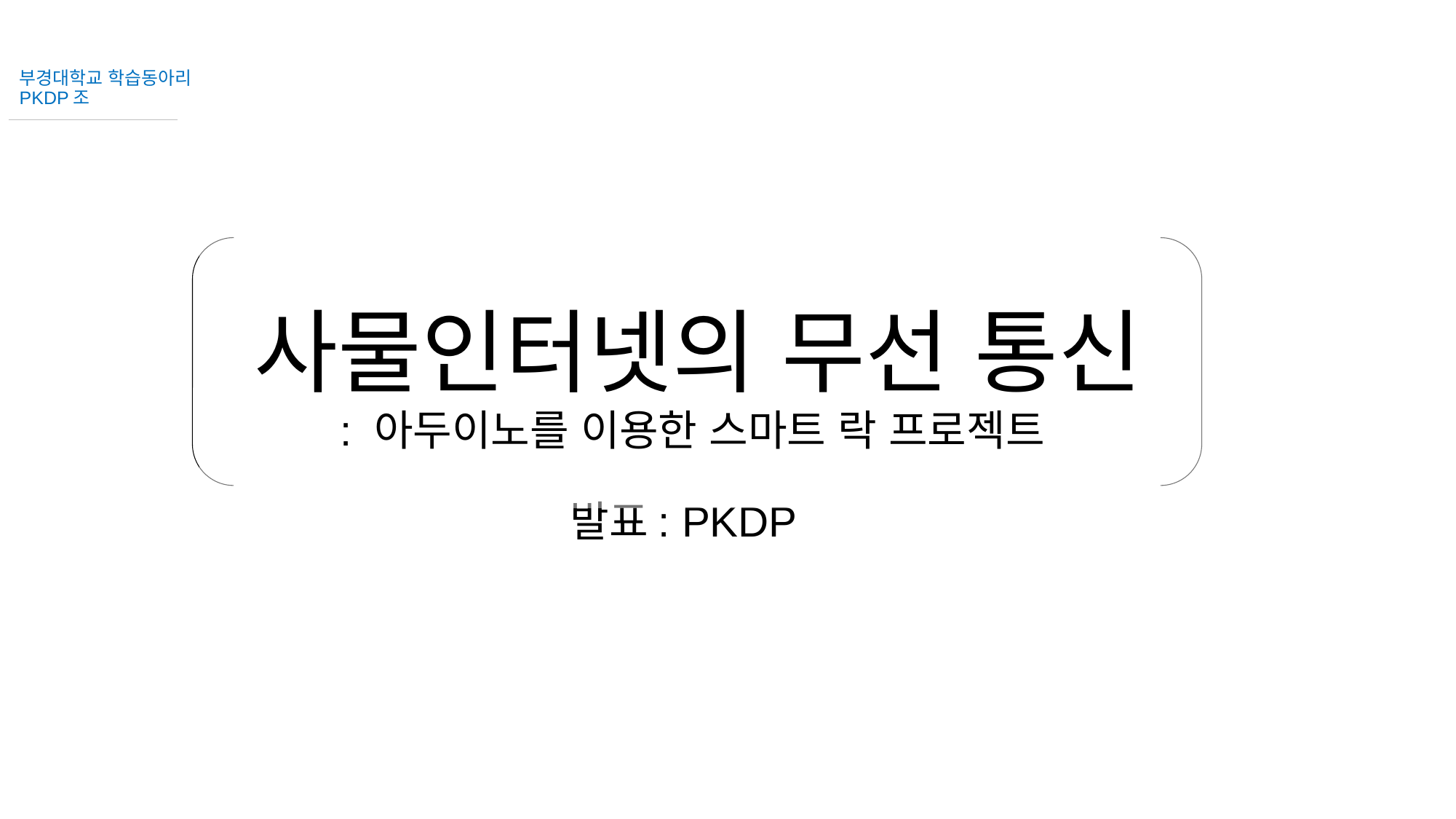

부경대학교 학습동아리 PKDP조
# 사물인터넷의 무선 통신 : 아두이노를 이용한 스마트 락 프로젝트

발표: PKDP